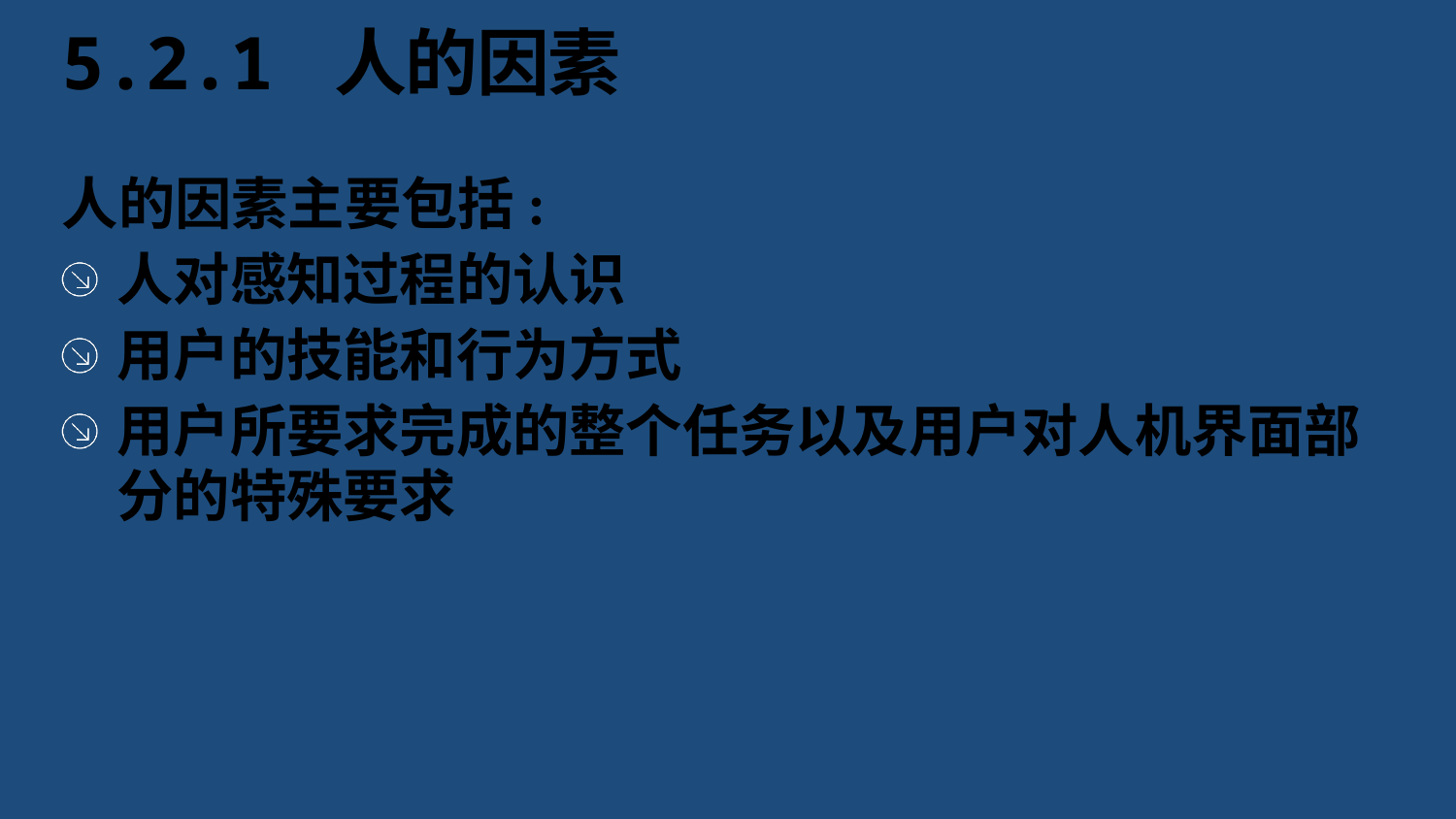

# 5.2.1 人的因素
人的因素主要包括:
人对感知过程的认识
用户的技能和行为方式
用户所要求完成的整个任务以及用户对人机界面部分的特殊要求